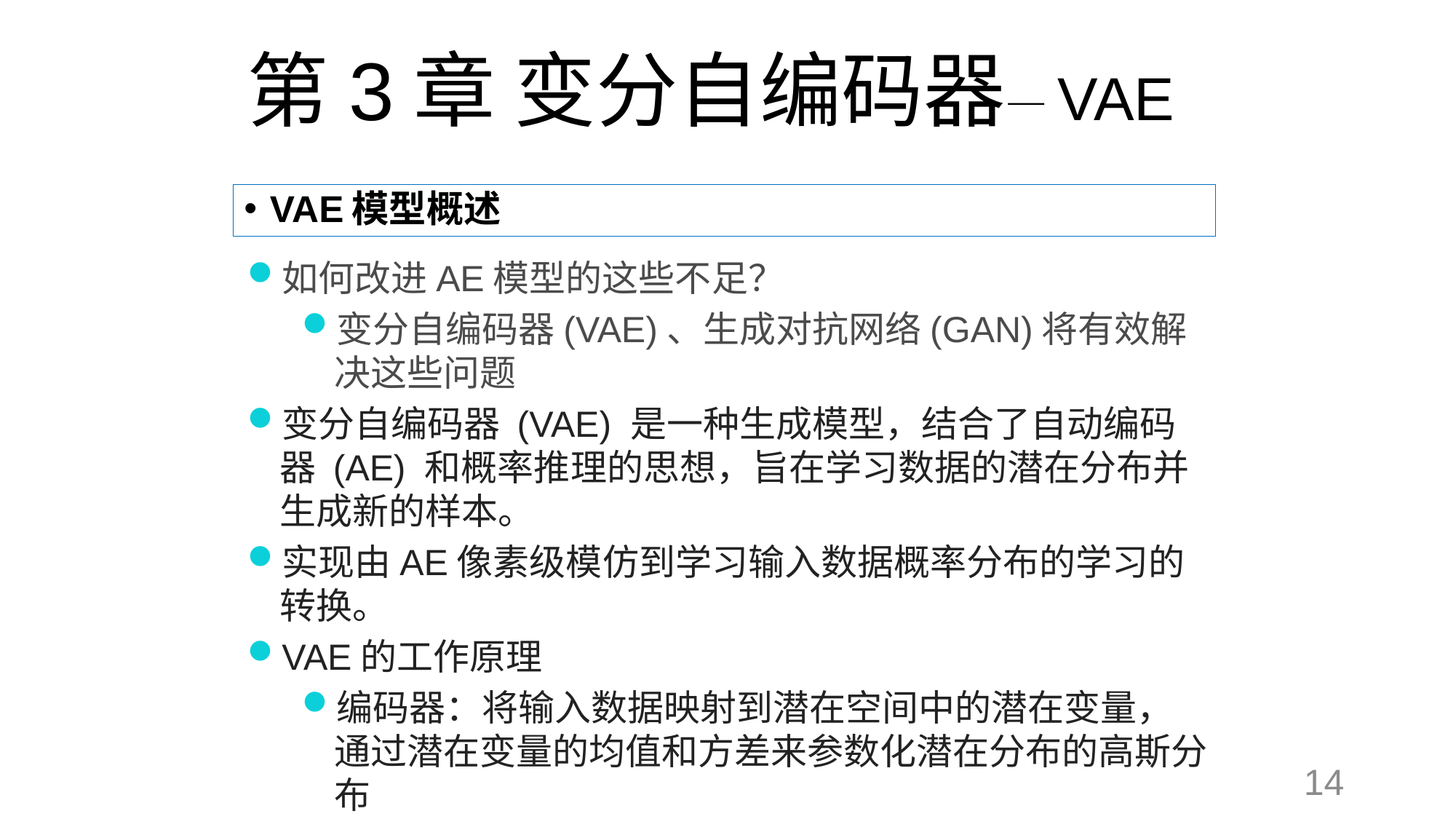

# 第3章 变分自编码器—VAE
VAE模型概述
如何改进AE模型的这些不足？
变分自编码器(VAE)、生成对抗网络(GAN)将有效解决这些问题
变分自编码器 (VAE) 是一种生成模型，结合了自动编码器 (AE) 和概率推理的思想，旨在学习数据的潜在分布并生成新的样本。
实现由AE像素级模仿到学习输入数据概率分布的学习的转换。
VAE的工作原理
编码器：将输入数据映射到潜在空间中的潜在变量，通过潜在变量的均值和方差来参数化潜在分布的高斯分布

14